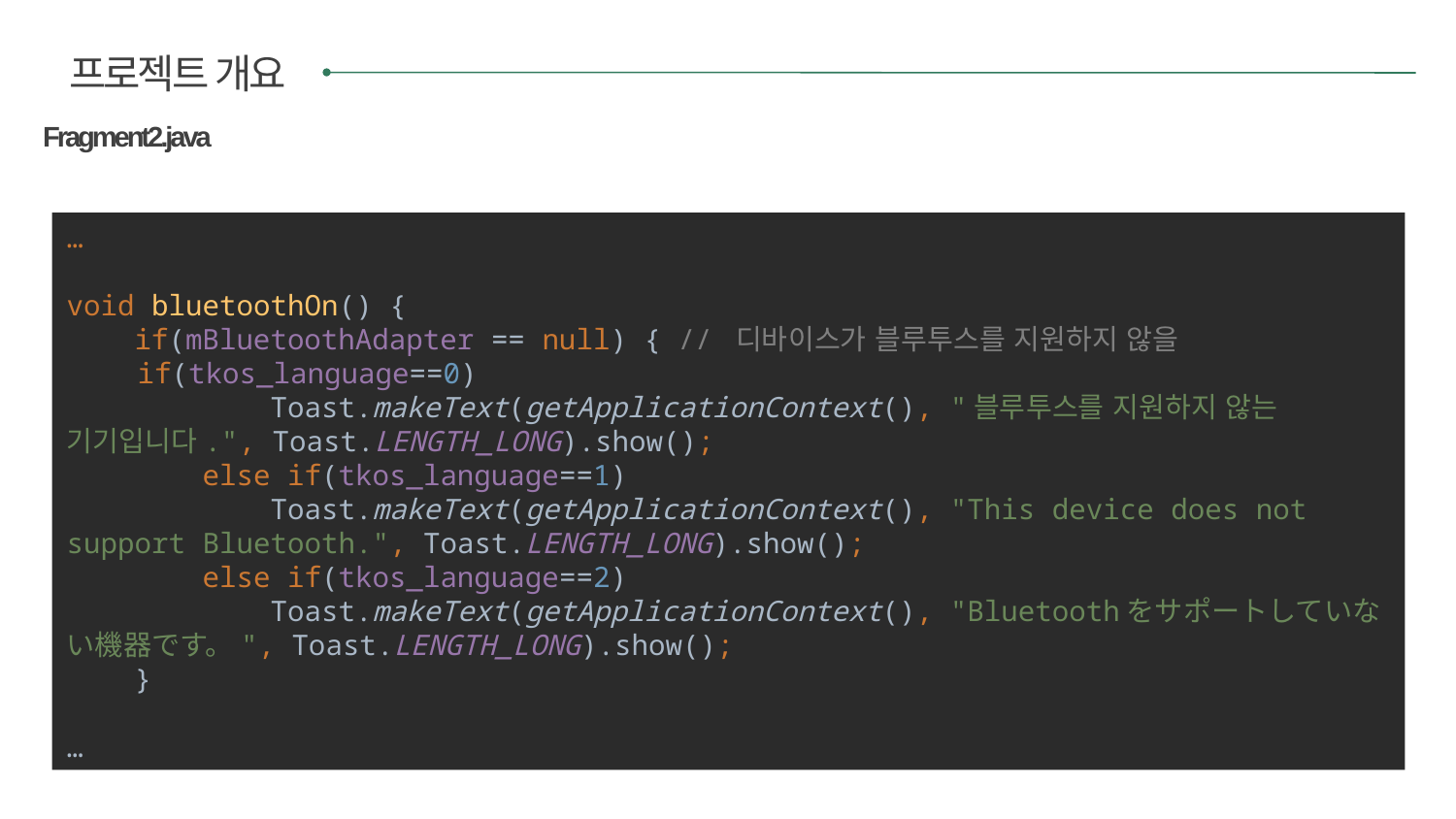

프로젝트 개요
Fragment2.java
…

void bluetoothOn() {
    if(mBluetoothAdapter == null) { // 디바이스가 블루투스를 지원하지 않을
        if(tkos_language==0)
            Toast.makeText(getApplicationContext(), "블루투스를 지원하지 않는 기기입니다.", Toast.LENGTH_LONG).show();
        else if(tkos_language==1)
            Toast.makeText(getApplicationContext(), "This device does not support Bluetooth.", Toast.LENGTH_LONG).show();
        else if(tkos_language==2)
            Toast.makeText(getApplicationContext(), "Bluetoothをサポートしていない機器です。", Toast.LENGTH_LONG).show();
    }

…